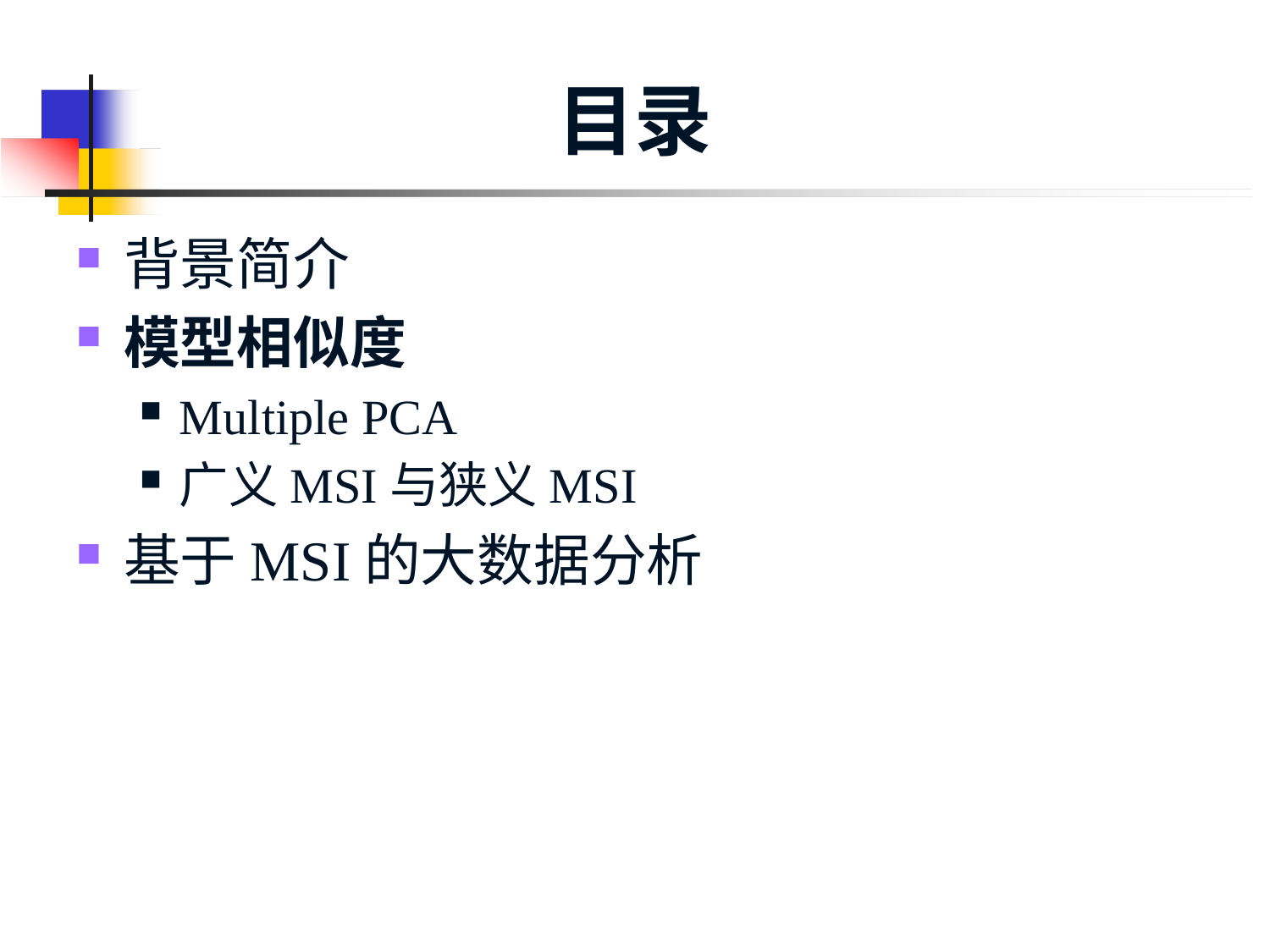

# 目录
背景简介
模型相似度
Multiple PCA
广义MSI与狭义MSI
基于MSI的大数据分析